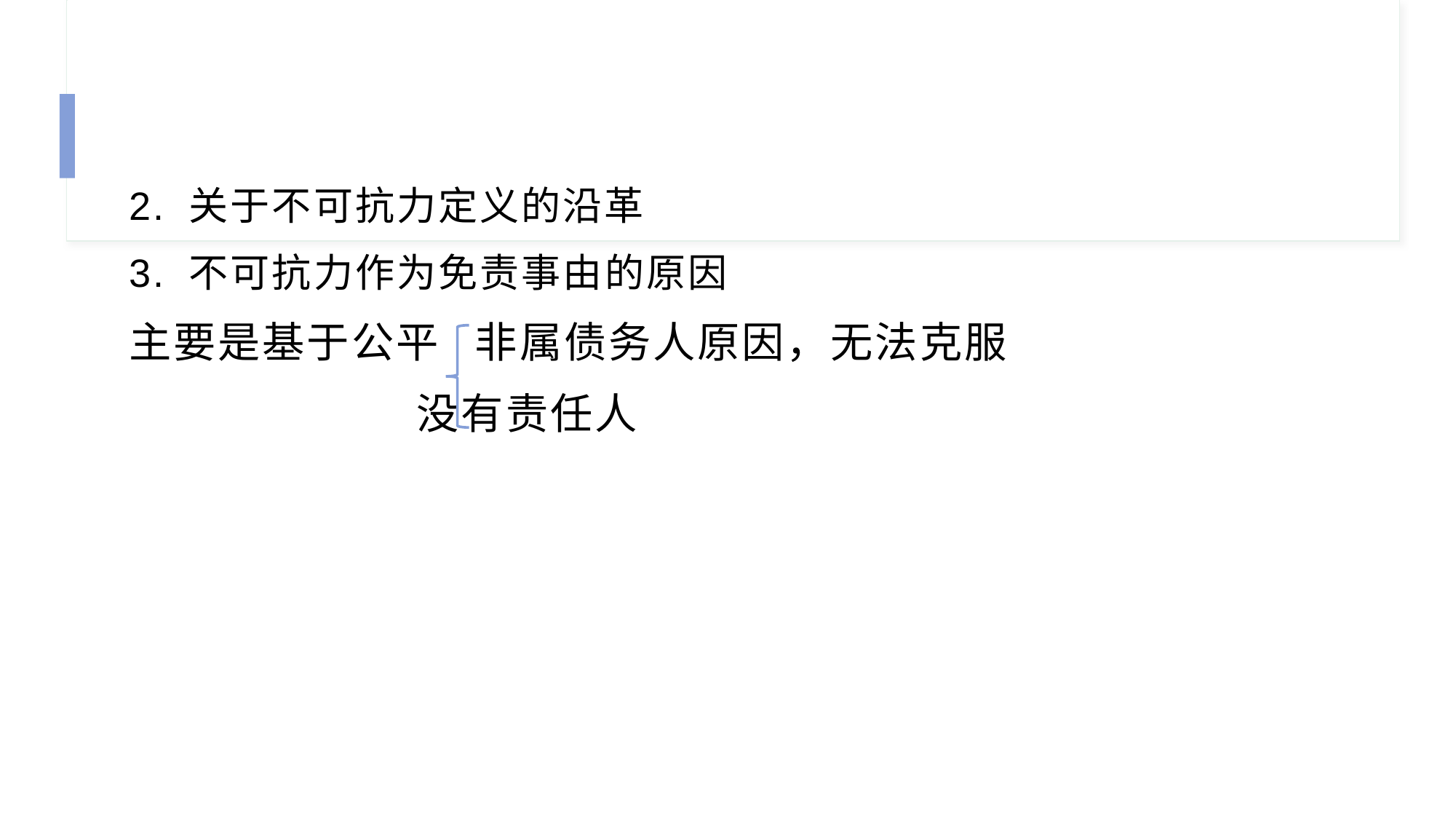

2. 关于不可抗力定义的沿革
3. 不可抗力作为免责事由的原因
主要是基于公平   非属债务人原因，无法克服
                        没有责任人